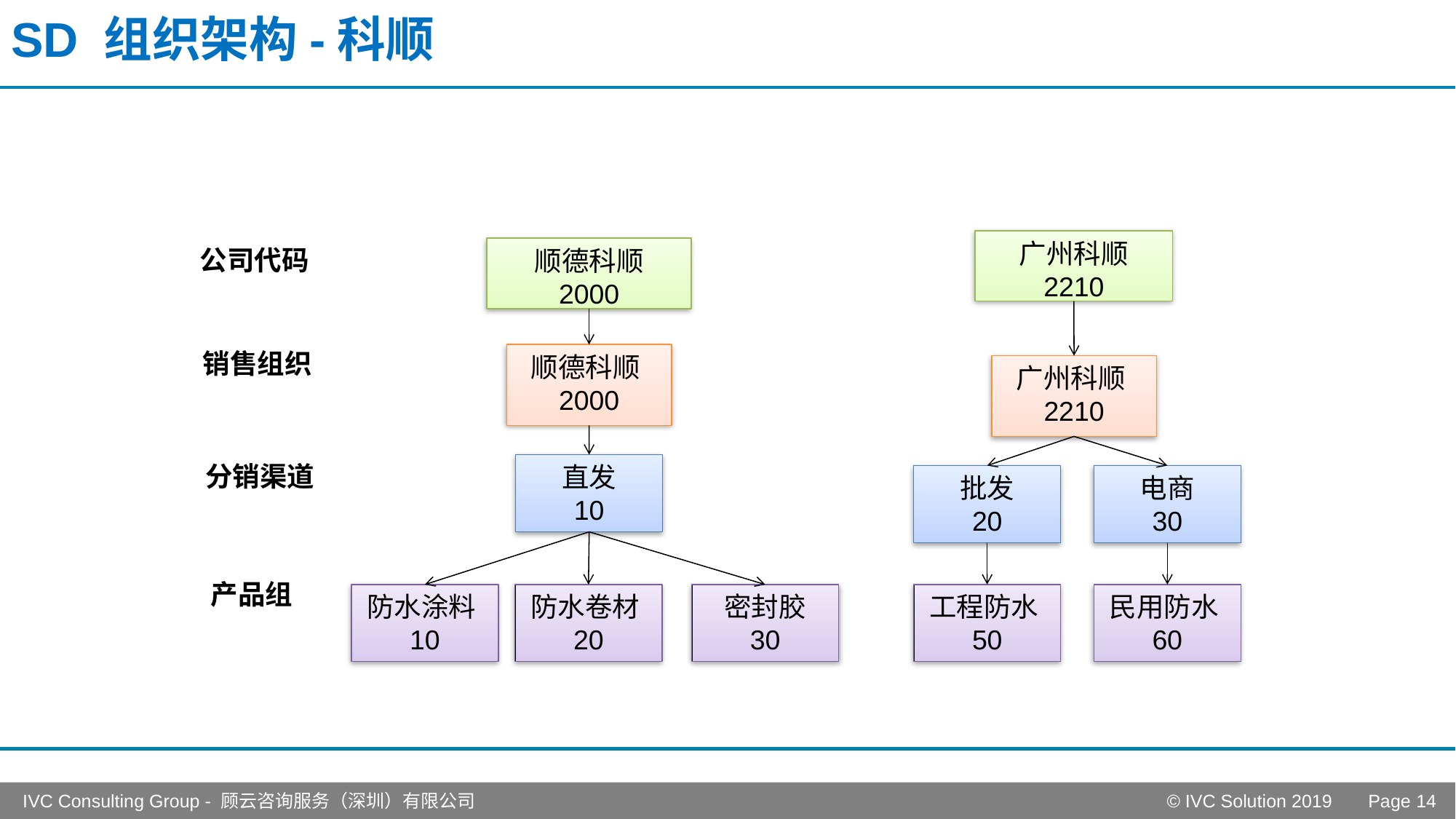

# SD 组织架构-科顺

广州科顺
2210
公司代码
顺德科顺
2000
销售组织
顺德科顺2000
分销渠道
直发
10
产品组
防水涂料10
广州科顺2210
批发
20
电商
30
工程防水50
民用防水60
防水卷材20
密封胶
30